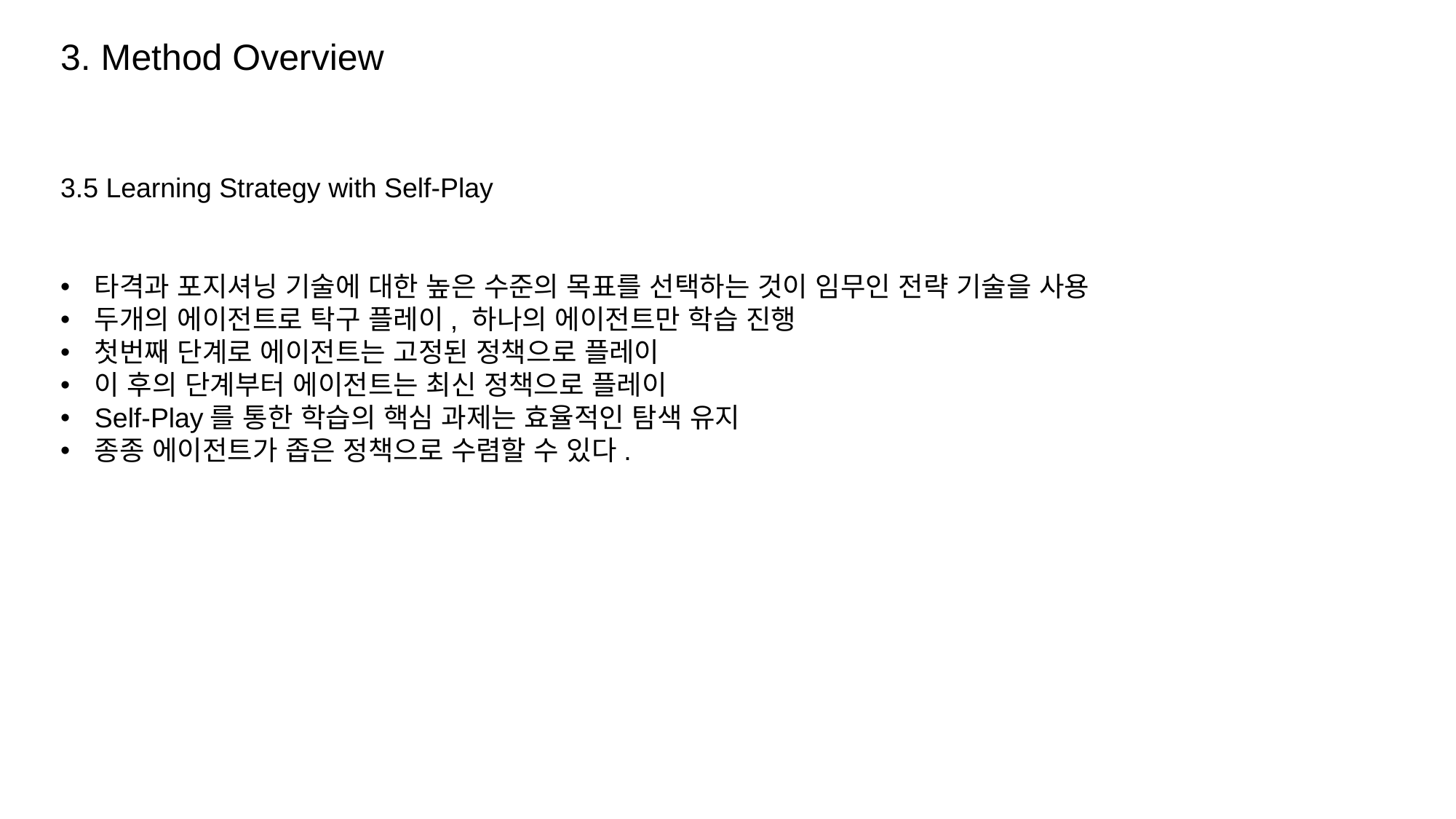

3. Method Overview
3.5 Learning Strategy with Self-Play
타격과 포지셔닝 기술에 대한 높은 수준의 목표를 선택하는 것이 임무인 전략 기술을 사용
두개의 에이전트로 탁구 플레이, 하나의 에이전트만 학습 진행
첫번째 단계로 에이전트는 고정된 정책으로 플레이
이 후의 단계부터 에이전트는 최신 정책으로 플레이
Self-Play를 통한 학습의 핵심 과제는 효율적인 탐색 유지
종종 에이전트가 좁은 정책으로 수렴할 수 있다.